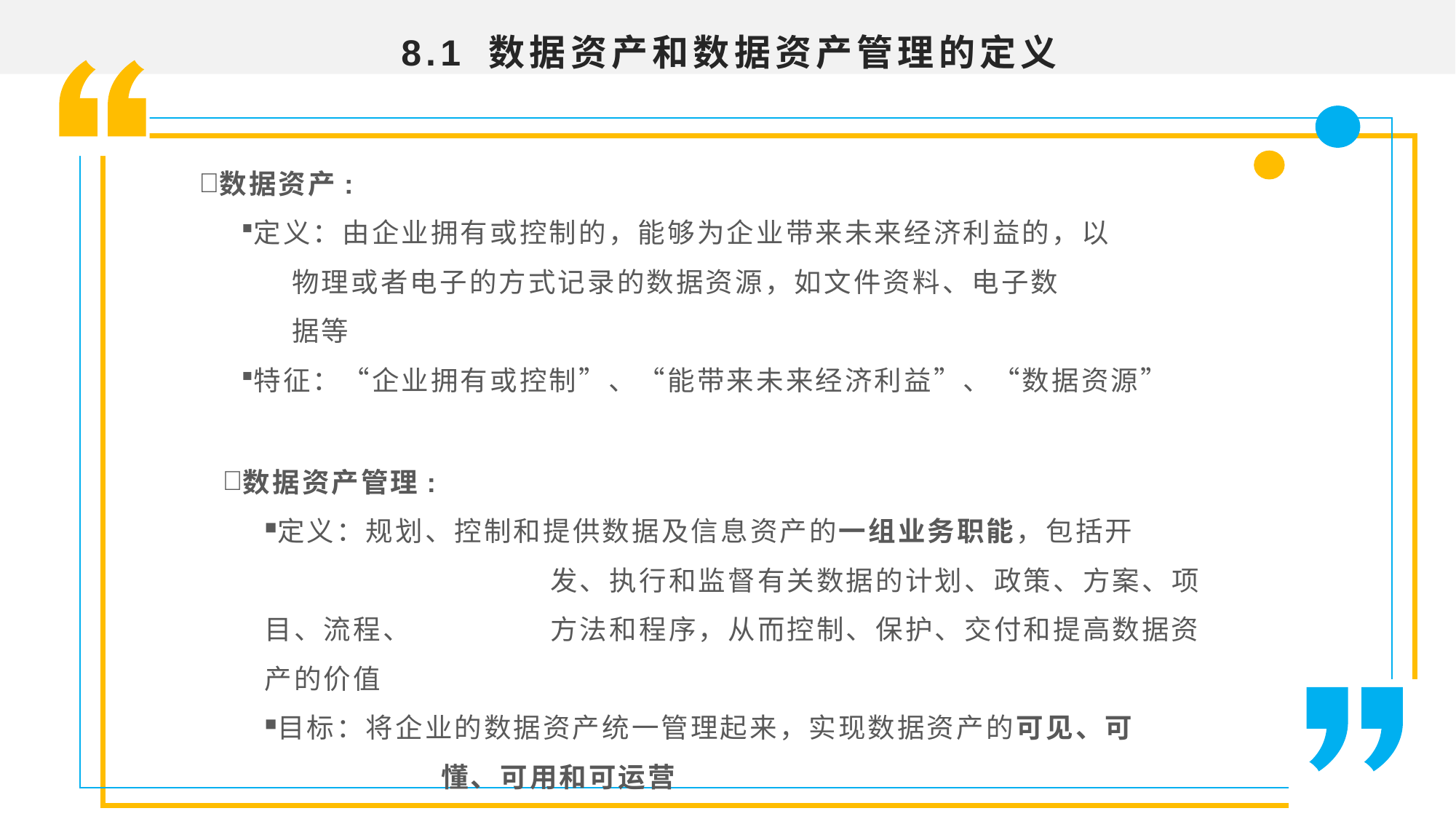

8.1 数据资产和数据资产管理的定义

数据资产:
定义：由企业拥有或控制的，能够为企业带来未来经济利益的，以   	        物理或者电子的方式记录的数据资源，如文件资料、电子数  	 	        据等
特征：“企业拥有或控制”、“能带来未来经济利益”、“数据资源”

数据资产管理:
定义：规划、控制和提供数据及信息资产的一组业务职能，包括开  		        发、执行和监督有关数据的计划、政策、方案、项目、流程、    	        方法和程序，从而控制、保护、交付和提高数据资产的价值
目标：将企业的数据资产统一管理起来，实现数据资产的可见、可	   	        懂、可用和可运营